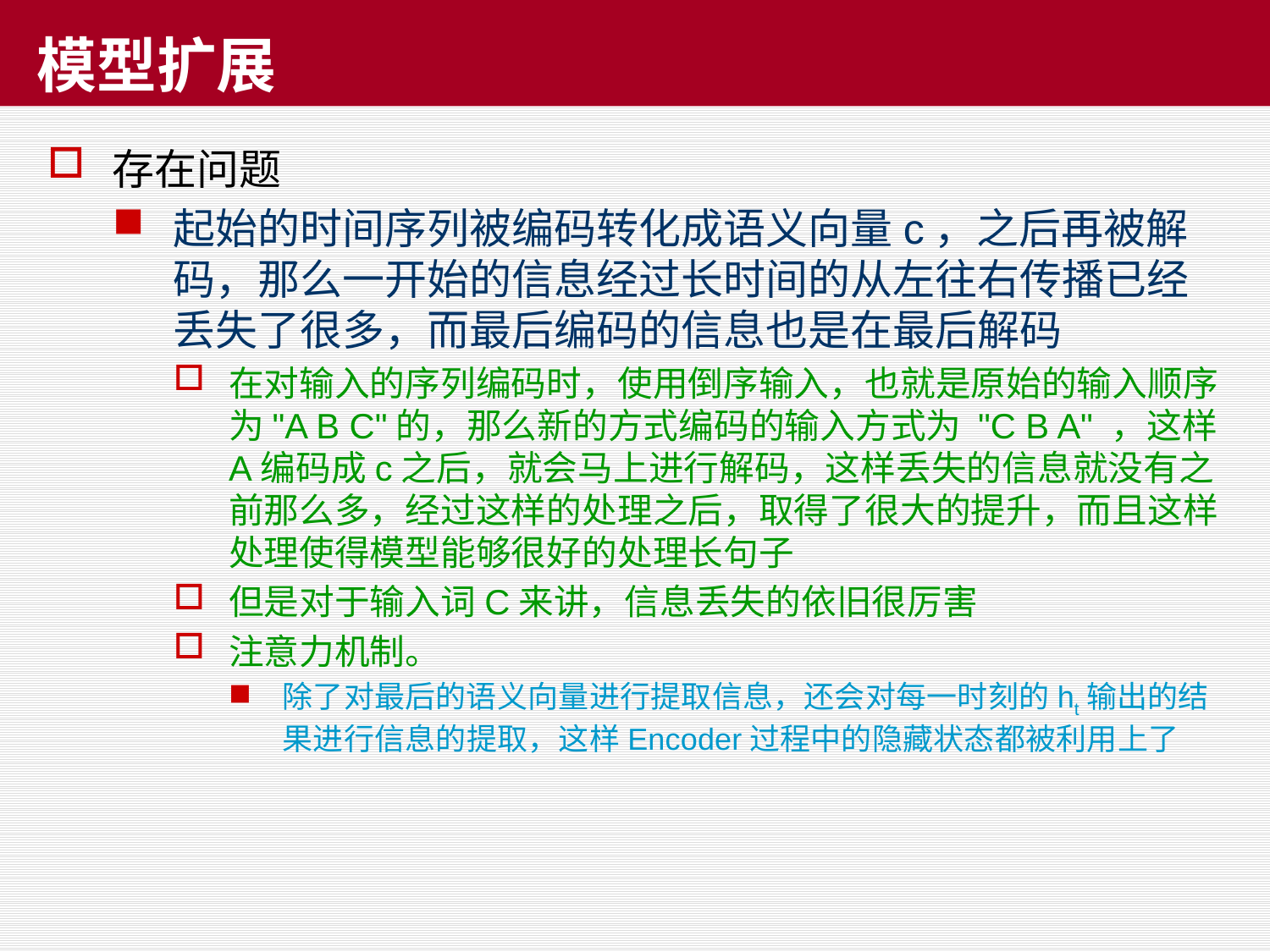

# 模型扩展
存在问题
起始的时间序列被编码转化成语义向量c，之后再被解码，那么一开始的信息经过长时间的从左往右传播已经丢失了很多，而最后编码的信息也是在最后解码
在对输入的序列编码时，使用倒序输入，也就是原始的输入顺序为"A B C"的，那么新的方式编码的输入方式为 "C B A" ，这样A编码成c之后，就会马上进行解码，这样丢失的信息就没有之前那么多，经过这样的处理之后，取得了很大的提升，而且这样处理使得模型能够很好的处理长句子
但是对于输入词C来讲，信息丢失的依旧很厉害
注意力机制。
除了对最后的语义向量进行提取信息，还会对每一时刻的ht输出的结果进行信息的提取，这样Encoder过程中的隐藏状态都被利用上了